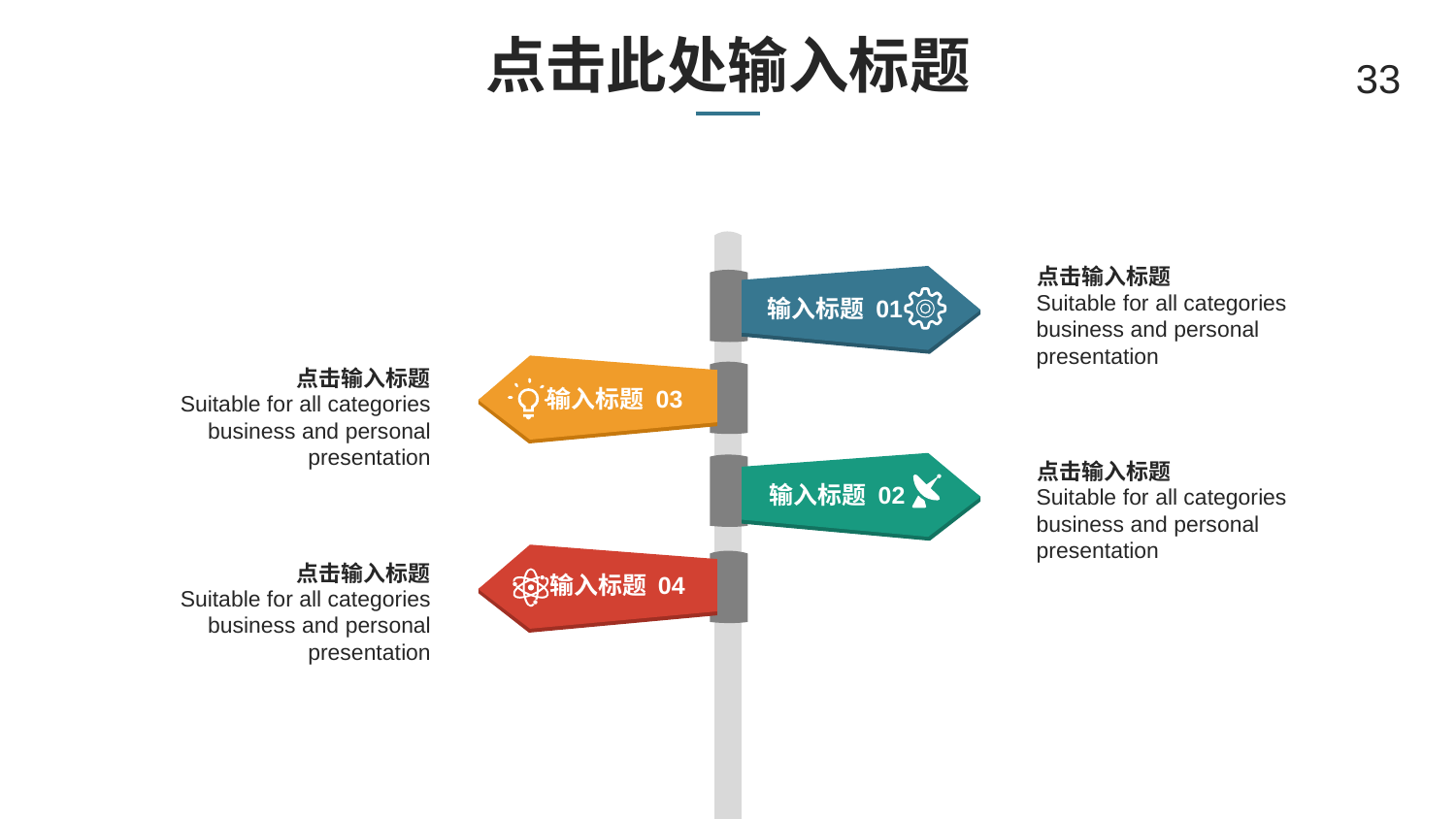

# 点击此处输入标题
33

点击输入标题

输入标题 01

Suitable for all categories business and personal presentation

输入标题 03

点击输入标题
Suitable for all categories business and personal presentation
点击输入标题

输入标题 02

Suitable for all categories business and personal presentation

输入标题 04

点击输入标题
Suitable for all categories business and personal presentation